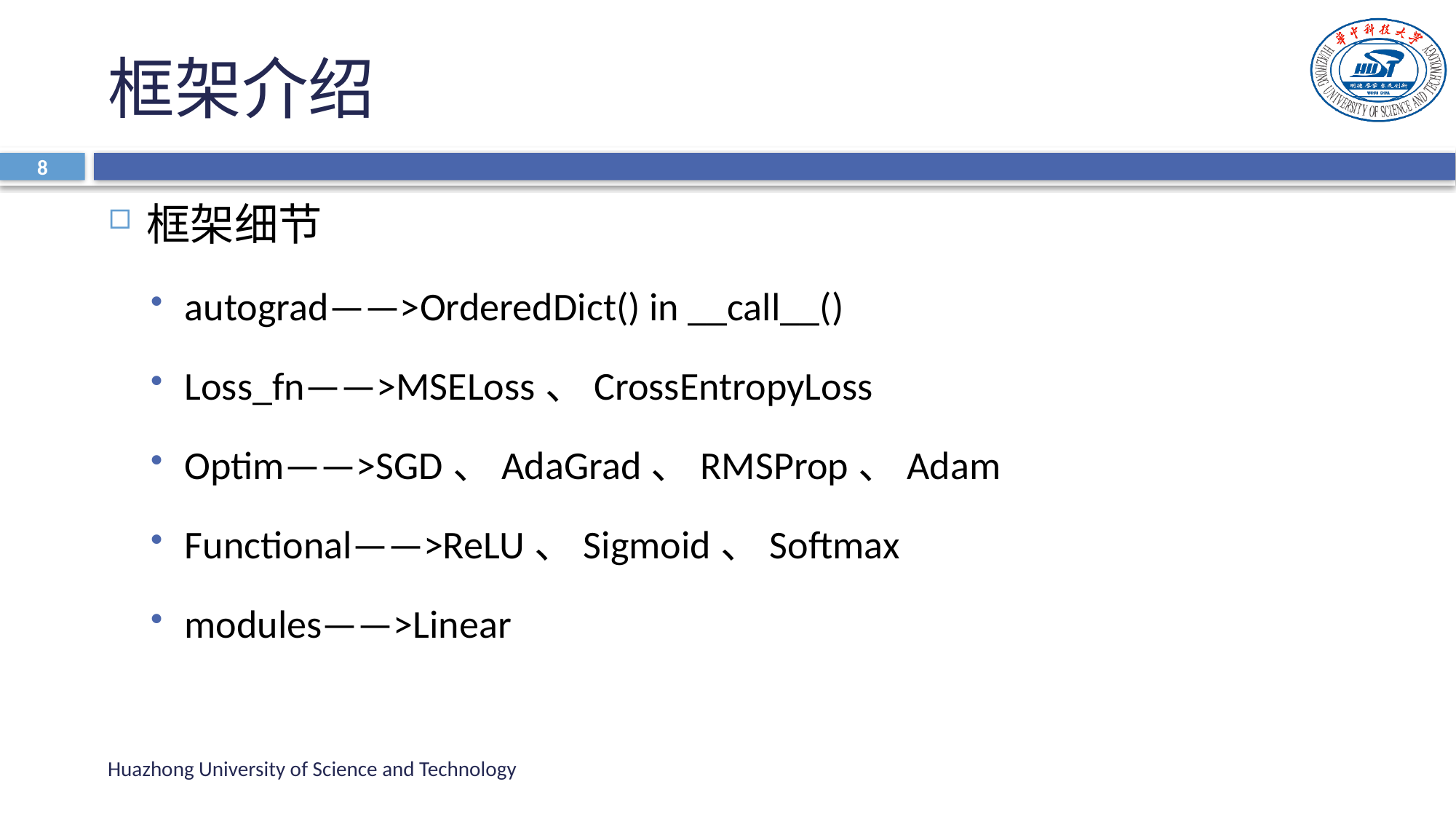

# 框架介绍
8
框架细节
autograd——>OrderedDict() in __call__()
Loss_fn——>MSELoss、CrossEntropyLoss
Optim——>SGD、AdaGrad、RMSProp、Adam
Functional——>ReLU、Sigmoid、Softmax
modules——>Linear
Huazhong University of Science and Technology